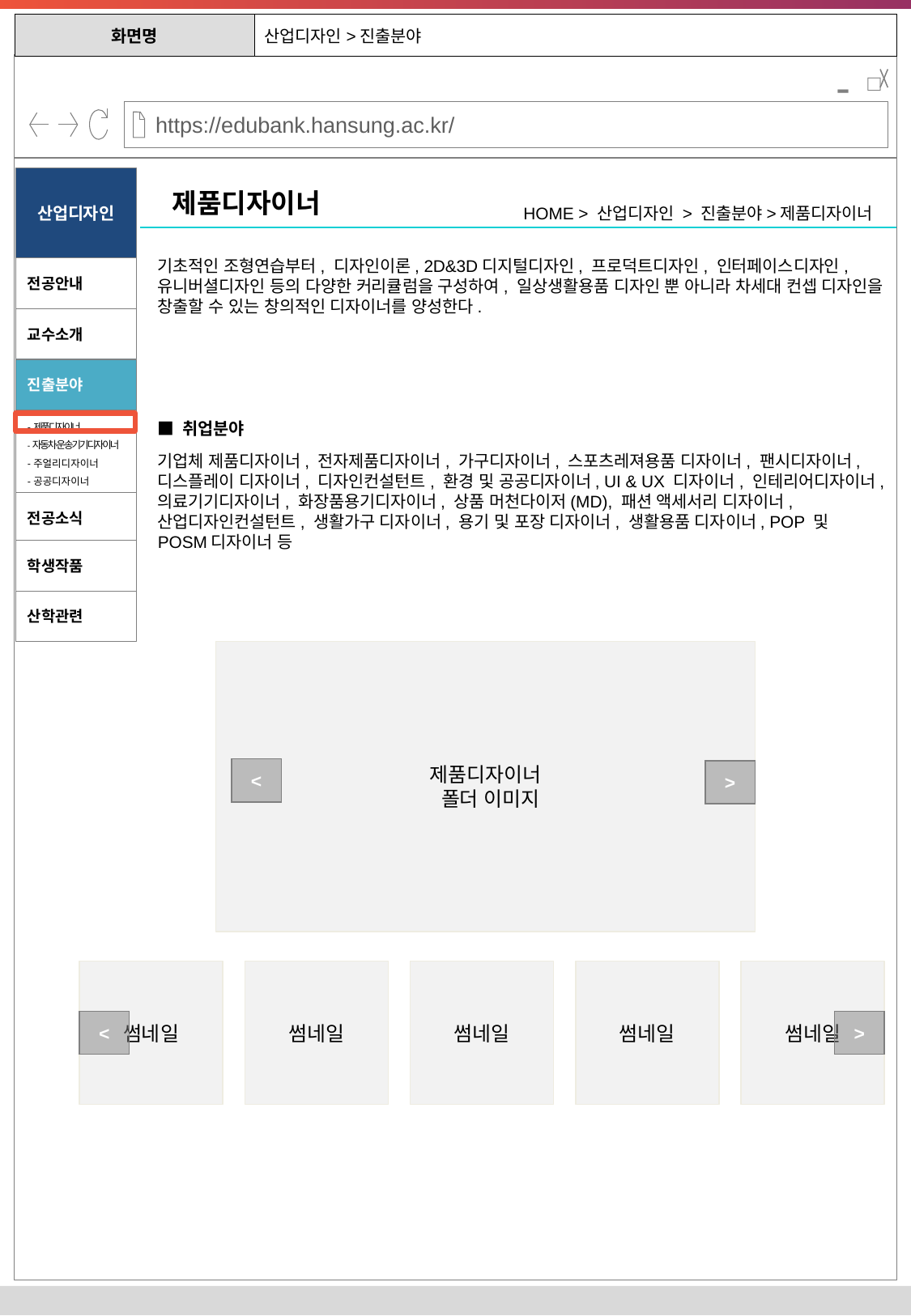

| 화면명 | 산업디자인>진출분야 |
| --- | --- |
-
산업디자인
제품디자이너
HOME > 산업디자인 > 진출분야>제품디자이너
기초적인 조형연습부터, 디자인이론, 2D&3D디지털디자인, 프로덕트디자인, 인터페이스디자인, 유니버셜디자인 등의 다양한 커리큘럼을 구성하여, 일상생활용품 디자인 뿐 아니라 차세대 컨셉 디자인을 창출할 수 있는 창의적인 디자이너를 양성한다.
전공안내
교수소개
진출분야
-제품디자이너
-자동차∙운송기기디자이너
-주얼리디자이너
-공공디자이너
■ 취업분야

기업체 제품디자이너, 전자제품디자이너, 가구디자이너, 스포츠레져용품 디자이너, 팬시디자이너, 디스플레이 디자이너, 디자인컨설턴트, 환경 및 공공디자이너, UI & UX 디자이너, 인테리어디자이너, 의료기기디자이너, 화장품용기디자이너, 상품 머천다이저(MD), 패션 액세서리 디자이너, 산업디자인컨설턴트, 생활가구 디자이너, 용기 및 포장 디자이너, 생활용품 디자이너, POP 및 POSM디자이너 등
전공소식
학생작품
산학관련
제품디자이너
 폴더 이미지
<
>
썸네일
썸네일
썸네일
썸네일
썸네일
<
>